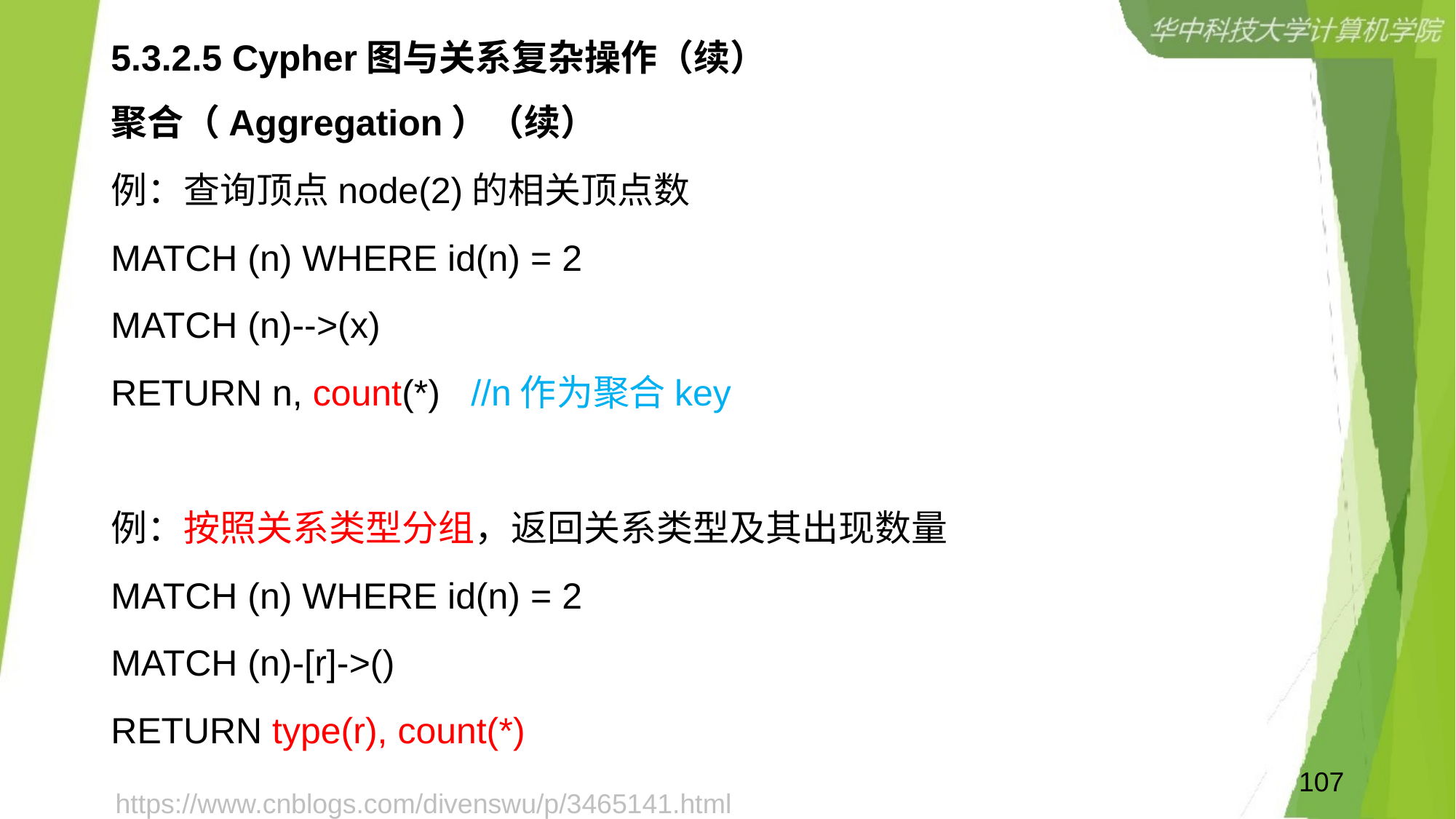

# 5.3.2.5 Cypher图与关系复杂操作（续）
聚合（Aggregation）（续）
例：查询顶点node(2)的相关顶点数
MATCH (n) WHERE id(n) = 2
MATCH (n)-->(x)
RETURN n, count(*)   //n作为聚合key

例：按照关系类型分组，返回关系类型及其出现数量
MATCH (n) WHERE id(n) = 2
MATCH (n)-[r]->()
RETURN type(r), count(*)
107
https://www.cnblogs.com/divenswu/p/3465141.html